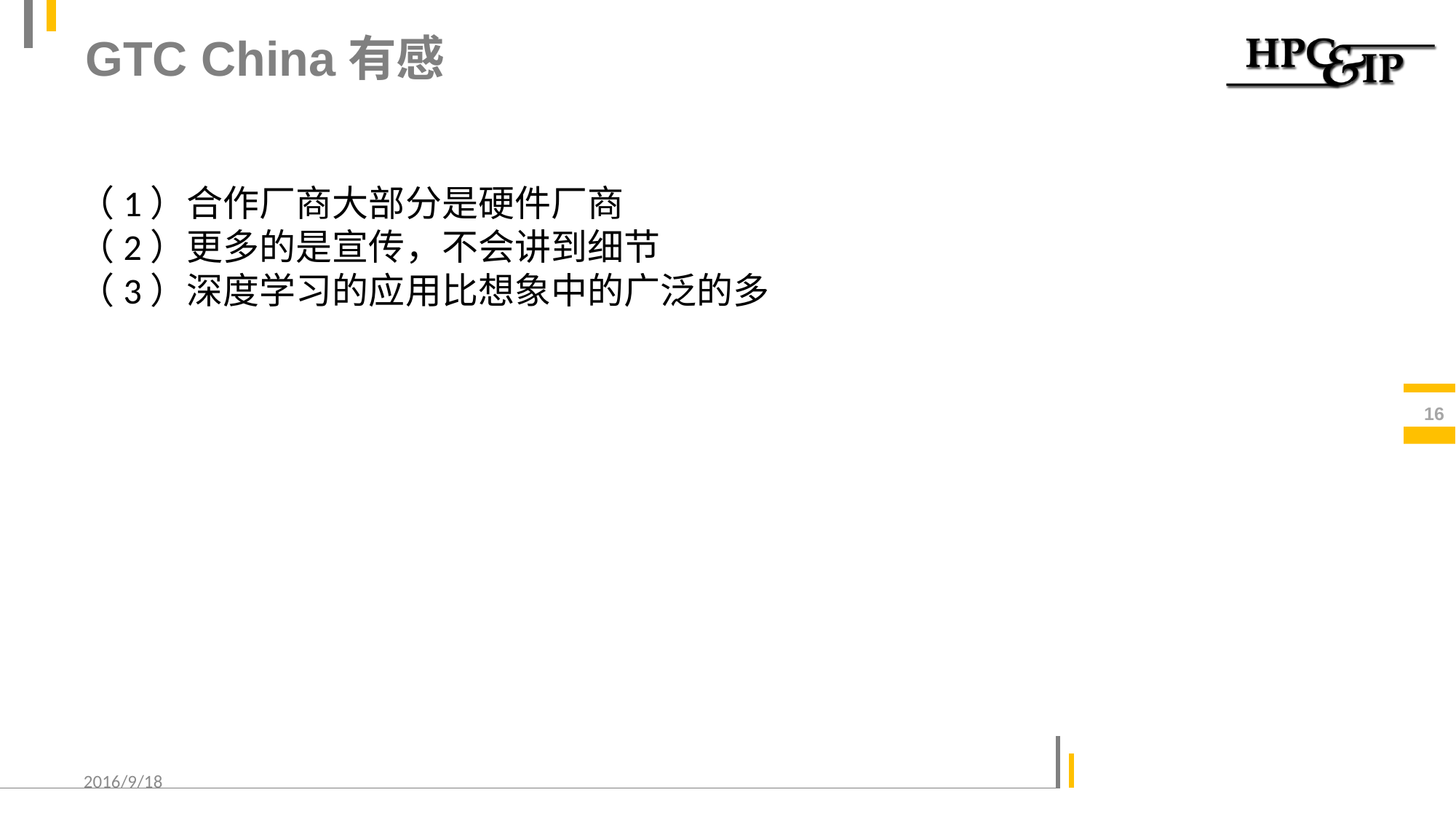

# GTC China有感
（1）合作厂商大部分是硬件厂商
（2）更多的是宣传，不会讲到细节
（3）深度学习的应用比想象中的广泛的多
16
2016/9/18